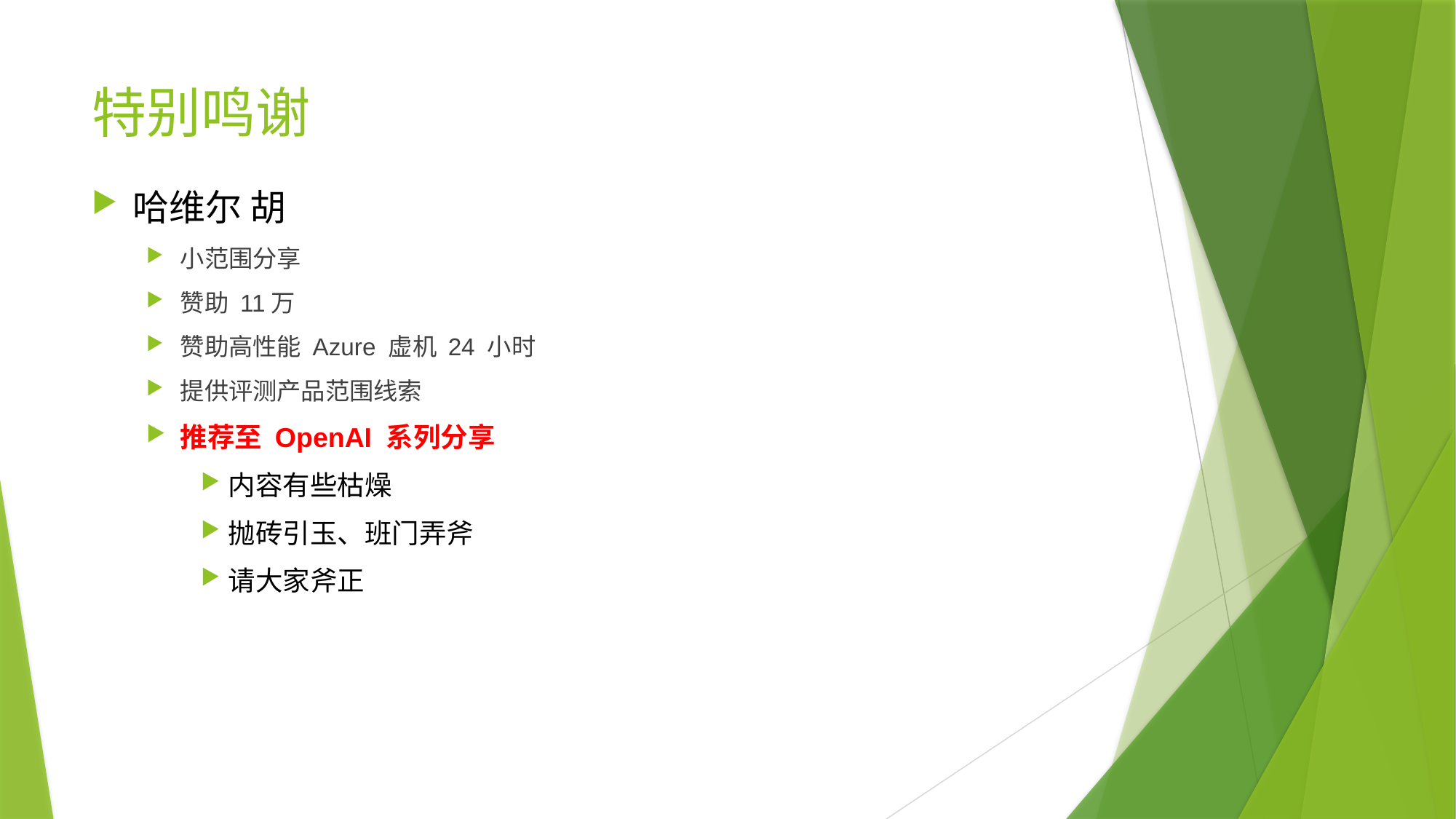

# 特别鸣谢
哈维尔 胡
小范围分享
赞助 11万
赞助高性能 Azure 虚机 24 小时
提供评测产品范围线索
推荐至 OpenAI 系列分享
内容有些枯燥
抛砖引玉、班门弄斧
请大家斧正